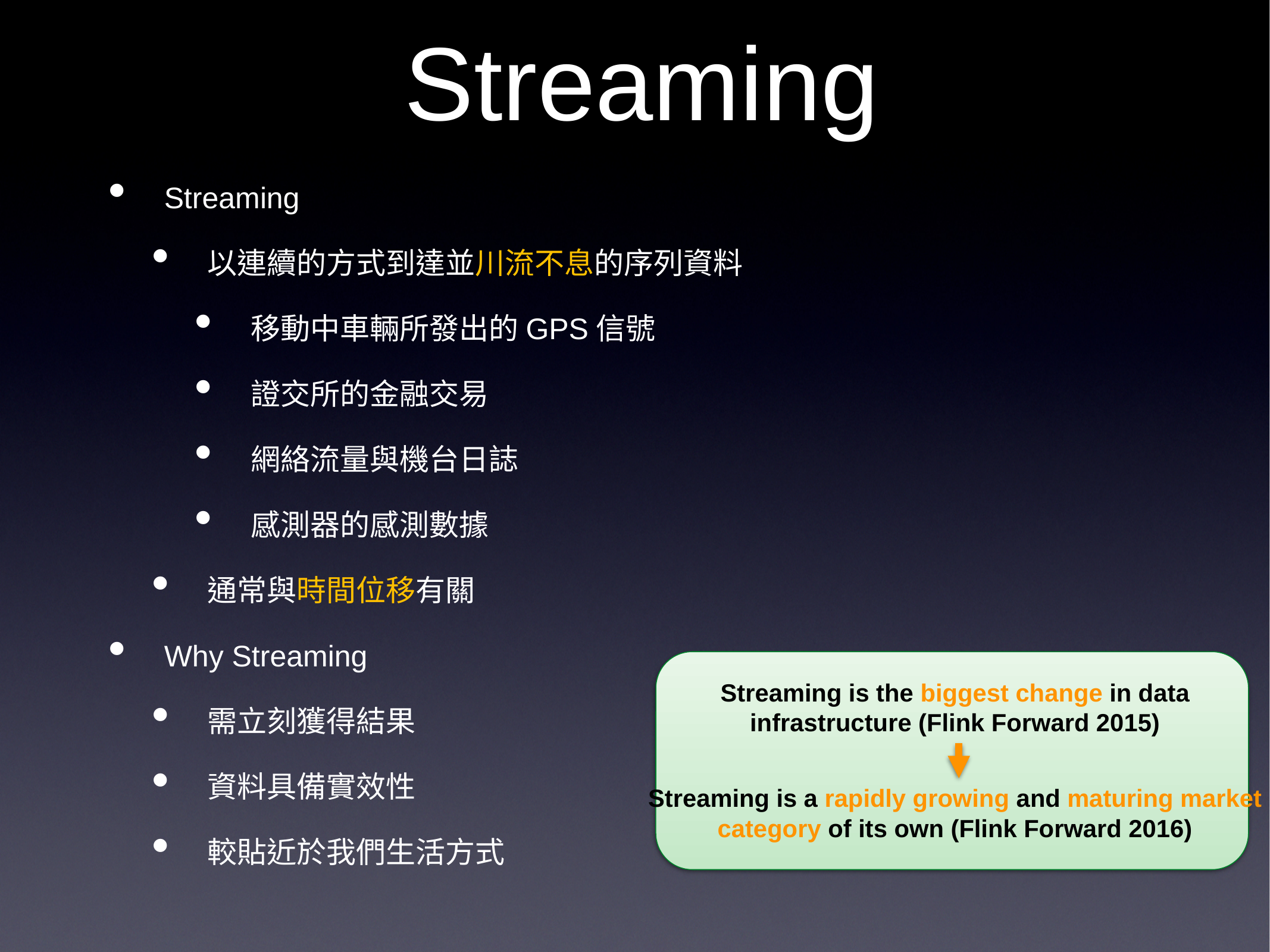

# Streaming
Streaming
以連續的方式到達並川流不息的序列資料
移動中車輛所發出的GPS信號
證交所的金融交易
網絡流量與機台日誌
感測器的感測數據
通常與時間位移有關
Why Streaming
需立刻獲得結果
資料具備實效性
較貼近於我們生活方式

Streaming is the biggest change in data infrastructure (Flink Forward 2015)
Streaming is a rapidly growing and maturing market category of its own (Flink Forward 2016)